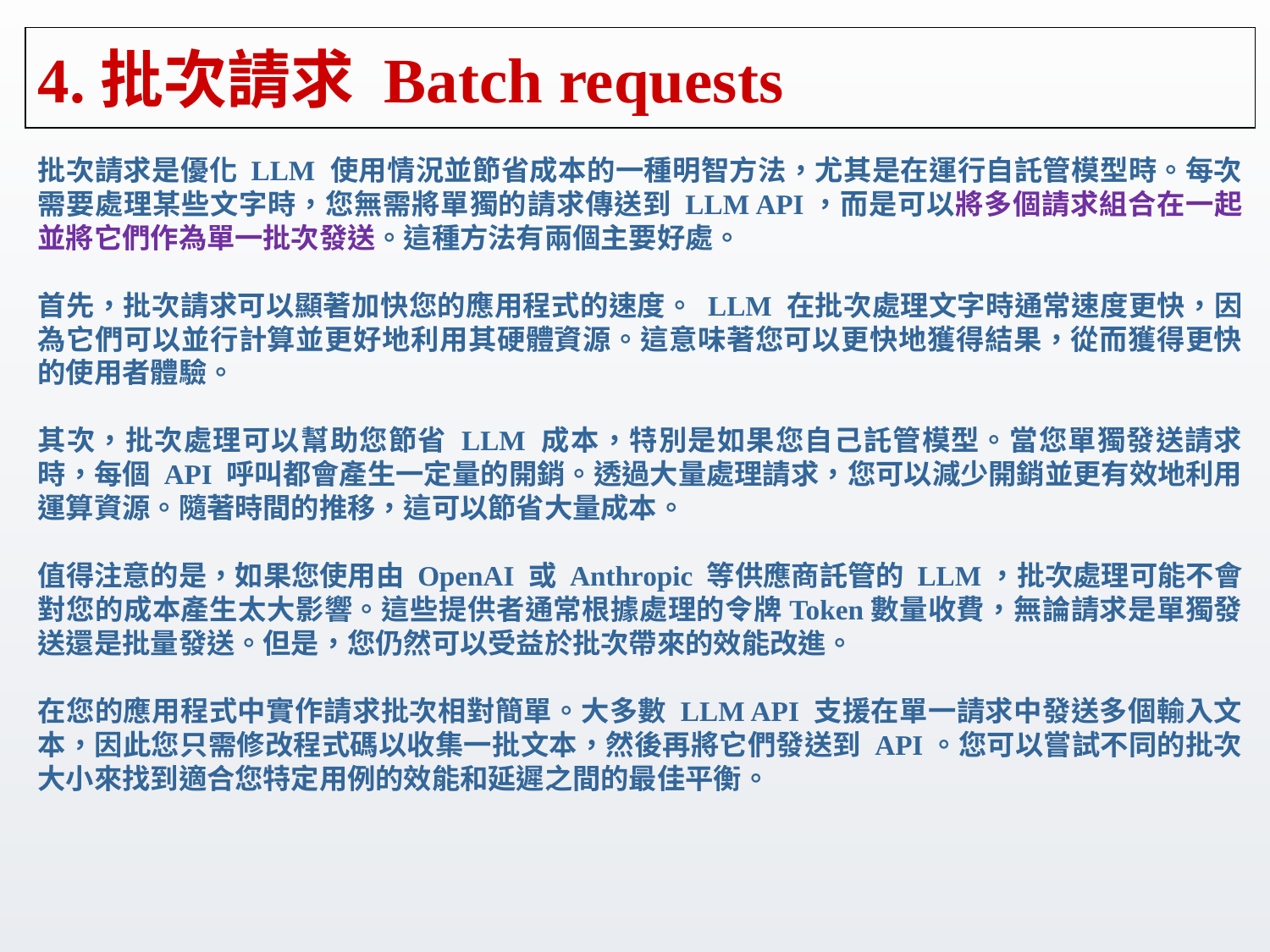

# 4.批次請求 Batch requests
批次請求是優化 LLM 使用情況並節省成本的一種明智方法，尤其是在運行自託管模型時。每次需要處理某些文字時，您無需將單獨的請求傳送到 LLM API，而是可以將多個請求組合在一起並將它們作為單一批次發送。這種方法有兩個主要好處。

首先，批次請求可以顯著加快您的應用程式的速度。 LLM 在批次處理文字時通常速度更快，因為它們可以並行計算並更好地利用其硬體資源。這意味著您可以更快地獲得結果，從而獲得更快的使用者體驗。

其次，批次處理可以幫助您節省 LLM 成本，特別是如果您自己託管模型。當您單獨發送請求時，每個 API 呼叫都會產生一定量的開銷。透過大量處理請求，您可以減少開銷並更有效地利用運算資源。隨著時間的推移，這可以節省大量成本。

值得注意的是，如果您使用由 OpenAI 或 Anthropic 等供應商託管的 LLM，批次處理可能不會對您的成本產生太大影響。這些提供者通常根據處理的令牌Token數量收費，無論請求是單獨發送還是批量發送。但是，您仍然可以受益於批次帶來的效能改進。

在您的應用程式中實作請求批次相對簡單。大多數 LLM API 支援在單一請求中發送多個輸入文本，因此您只需修改程式碼以收集一批文本，然後再將它們發送到 API。您可以嘗試不同的批次大小來找到適合您特定用例的效能和延遲之間的最佳平衡。